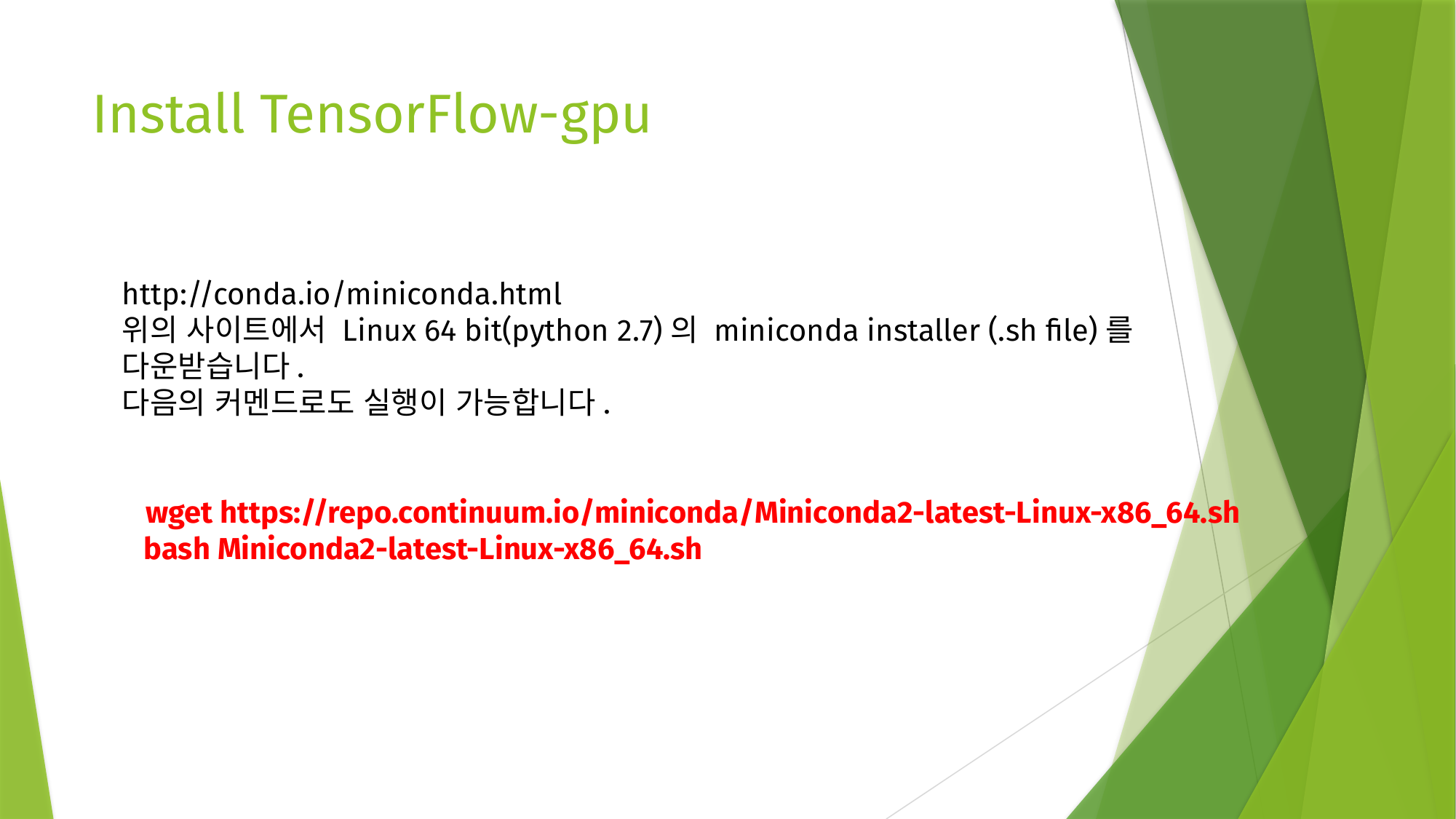

# Install TensorFlow-gpu
http://conda.io/miniconda.html
위의 사이트에서 Linux 64 bit(python 2.7)의 miniconda installer (.sh file)를
다운받습니다.
다음의 커멘드로도 실행이 가능합니다.

   wget https://repo.continuum.io/miniconda/Miniconda2-latest-Linux-x86_64.sh
   bash Miniconda2-latest-Linux-x86_64.sh